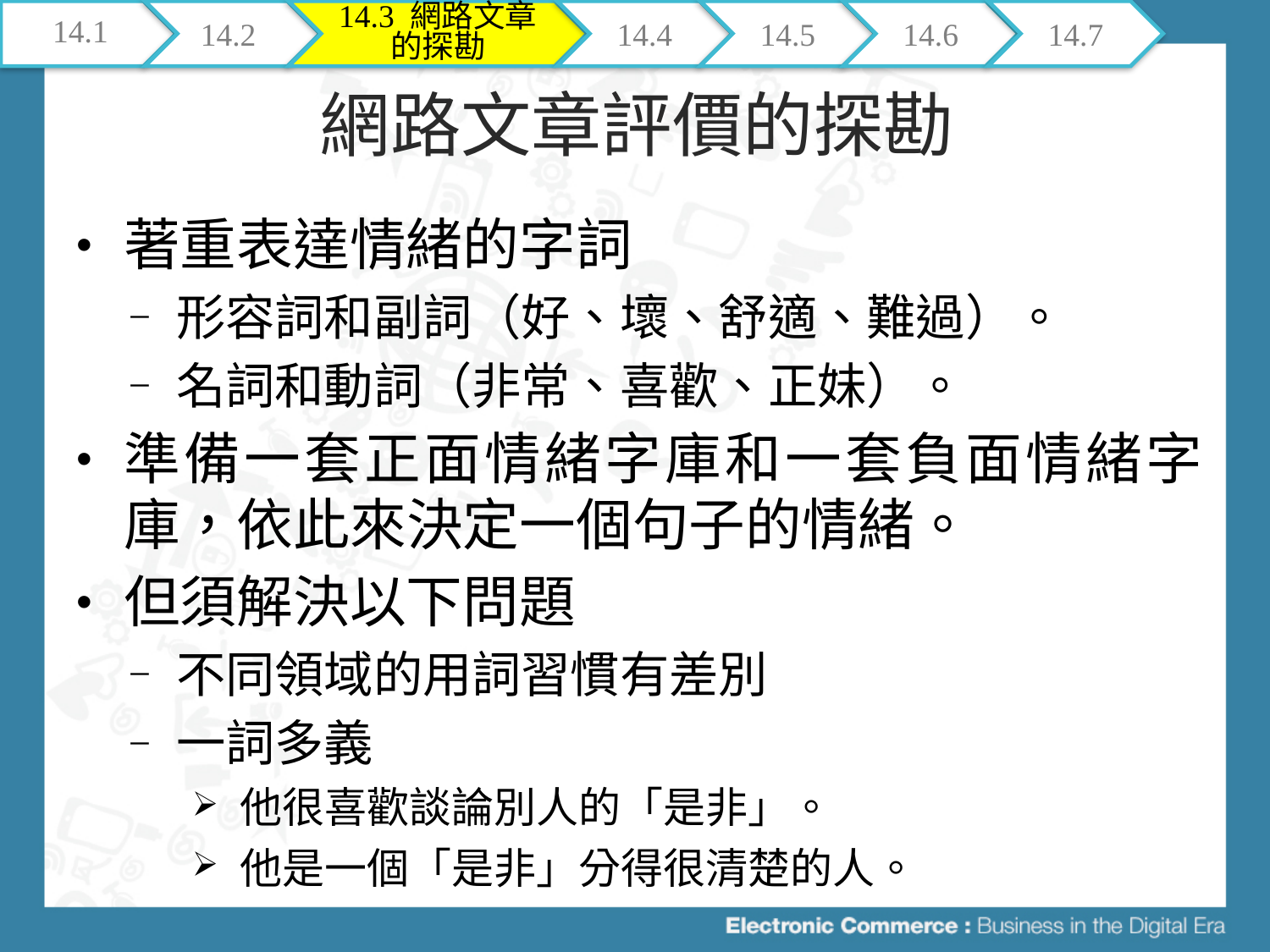

14.1
14.2
14.3 網路文章的探勘
14.4
14.5
14.6
14.7
# 網路文章評價的探勘
著重表達情緒的字詞
形容詞和副詞（好、壞、舒適、難過）。
名詞和動詞（非常、喜歡、正妹）。
準備一套正面情緒字庫和一套負面情緒字庫，依此來決定一個句子的情緒。
但須解決以下問題
不同領域的用詞習慣有差別
一詞多義
他很喜歡談論別人的「是非」。
他是一個「是非」分得很清楚的人。